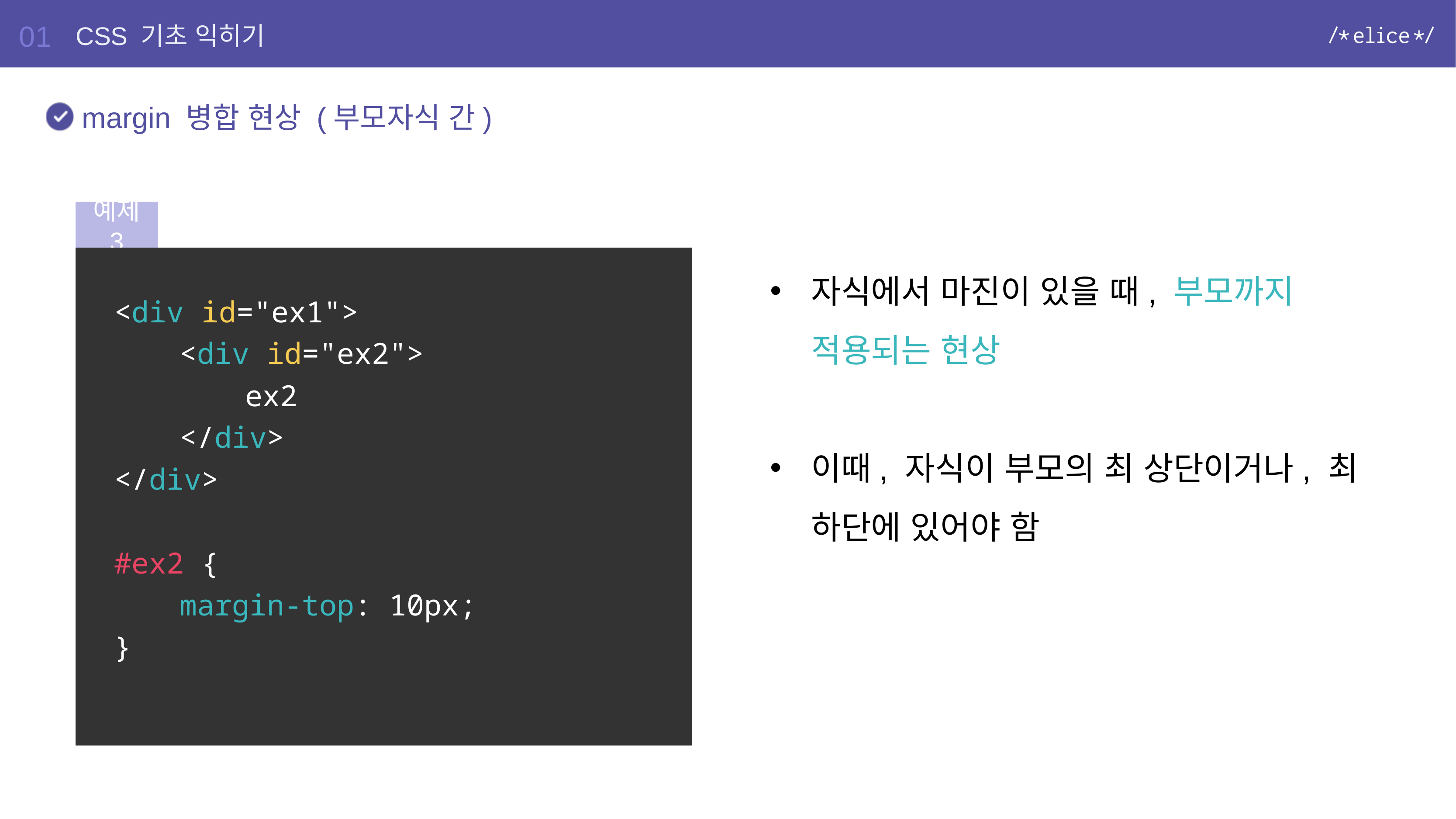

01
CSS 기초 익히기
margin 병합 현상 (부모자식 간)
예제 3
<div id="ex1">
	<div id="ex2">
		ex2
	</div>
</div>

#ex2 {
	margin-top: 10px;
}
자식에서 마진이 있을 때, 부모까지 적용되는 현상

이때, 자식이 부모의 최 상단이거나, 최 하단에 있어야 함